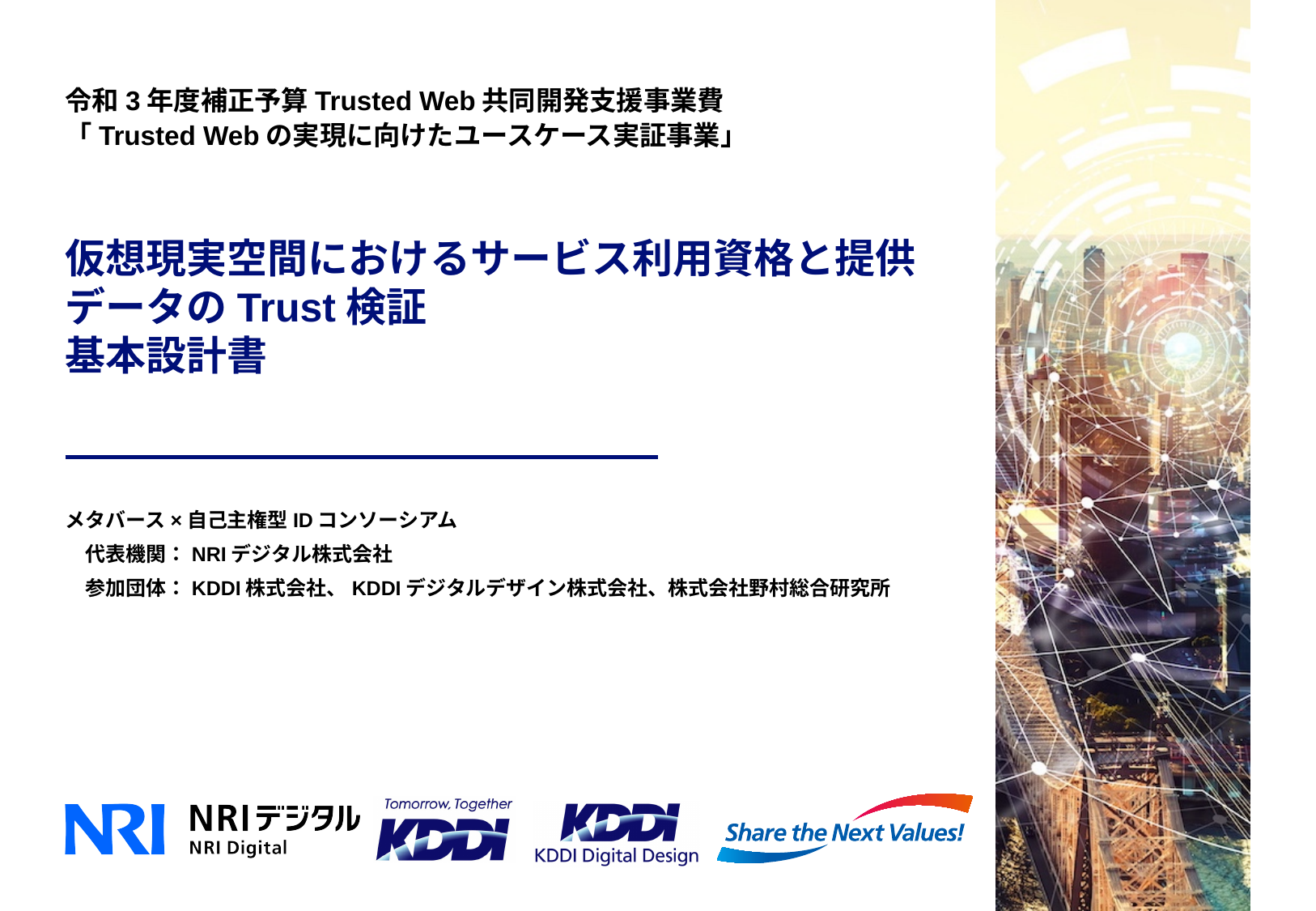

令和3年度補正予算Trusted Web共同開発支援事業費
「Trusted Webの実現に向けたユースケース実証事業」
# 仮想現実空間におけるサービス利用資格と提供データのTrust検証 基本設計書
メタバース×自己主権型IDコンソーシアム
　代表機関：NRIデジタル株式会社
　参加団体：KDDI株式会社、KDDIデジタルデザイン株式会社、株式会社野村総合研究所